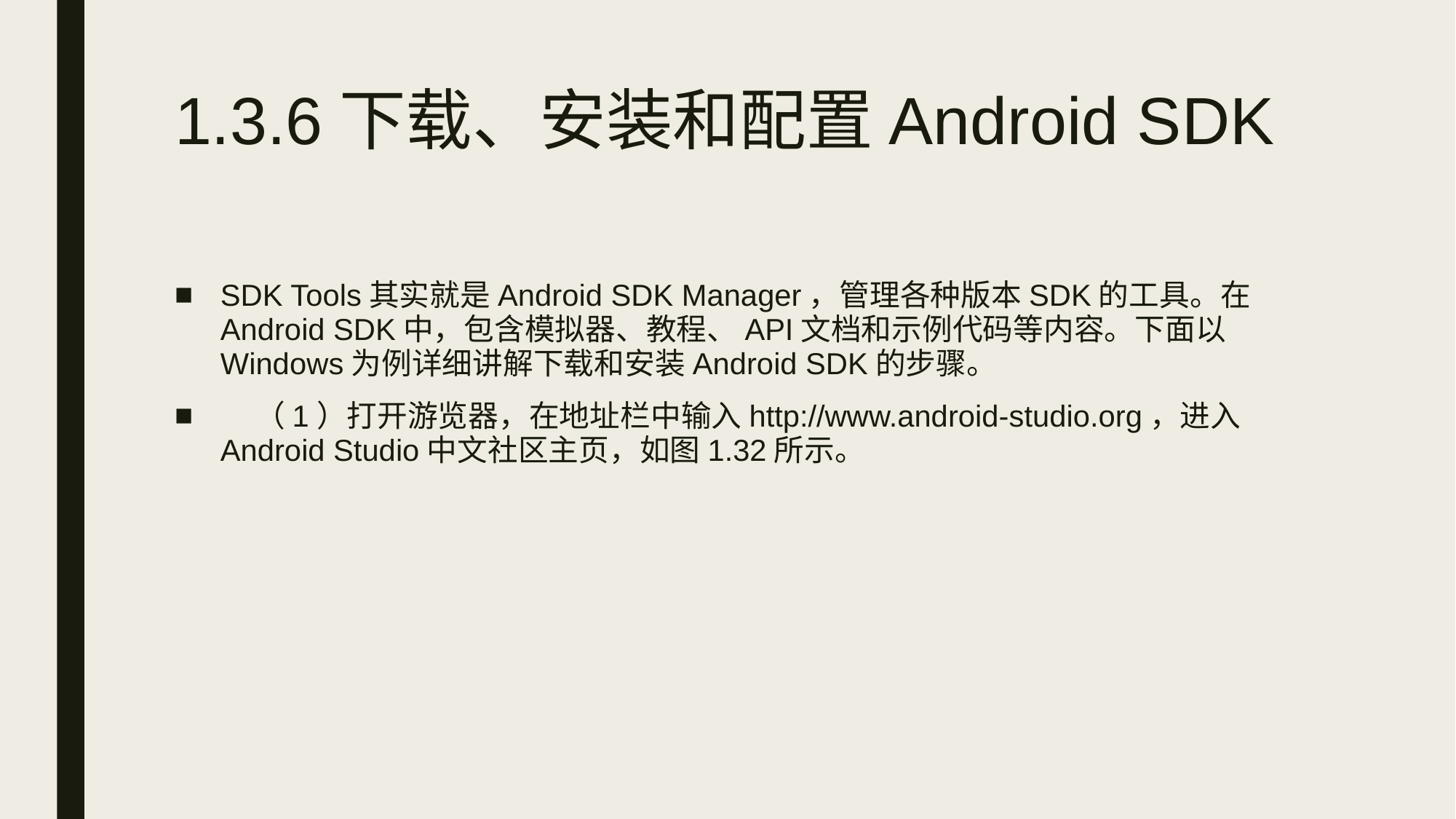

# 1.3.6下载、安装和配置Android SDK
SDK Tools其实就是Android SDK Manager，管理各种版本SDK的工具。在Android SDK中，包含模拟器、教程、API文档和示例代码等内容。下面以Windows为例详细讲解下载和安装Android SDK的步骤。
    （1）打开游览器，在地址栏中输入http://www.android-studio.org，进入Android Studio中文社区主页，如图1.32所示。